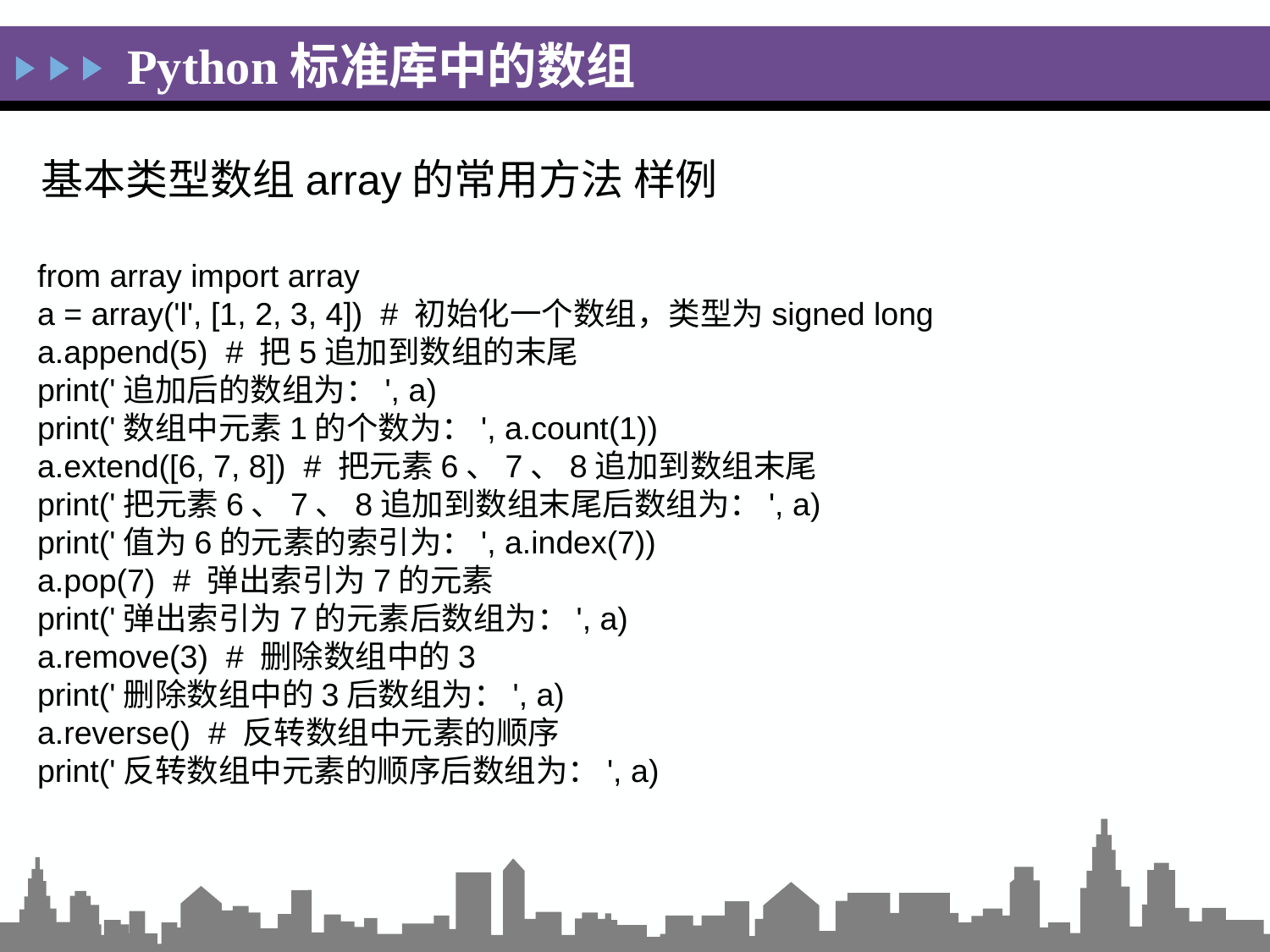

Python标准库中的数组
基本类型数组array的常用方法 样例
from array import array
a = array('l', [1, 2, 3, 4])  # 初始化一个数组，类型为signed long
a.append(5)  # 把5追加到数组的末尾
print('追加后的数组为：', a)
print('数组中元素1的个数为：', a.count(1))
a.extend([6, 7, 8])  # 把元素6、7、8追加到数组末尾
print('把元素6、7、8追加到数组末尾后数组为：', a)
print('值为6的元素的索引为：', a.index(7))
a.pop(7)  # 弹出索引为7的元素
print('弹出索引为7的元素后数组为：', a)
a.remove(3)  # 删除数组中的3
print('删除数组中的3后数组为：', a)
a.reverse()  # 反转数组中元素的顺序
print('反转数组中元素的顺序后数组为：', a)